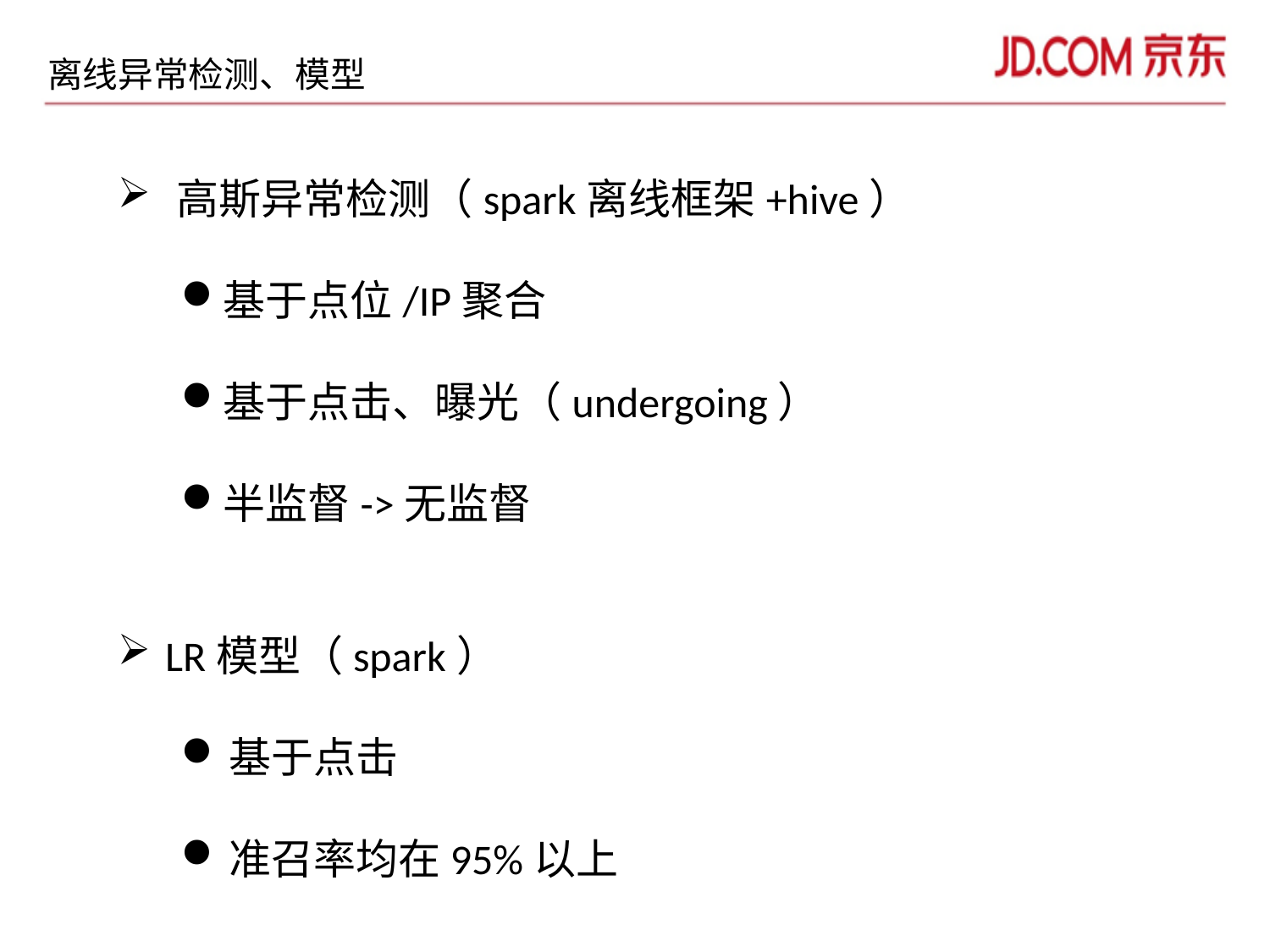

离线异常检测、模型
 高斯异常检测（spark离线框架+hive）

基于点位/IP聚合

基于点击、曝光（undergoing）

半监督->无监督

LR模型（spark）

基于点击

准召率均在95%以上